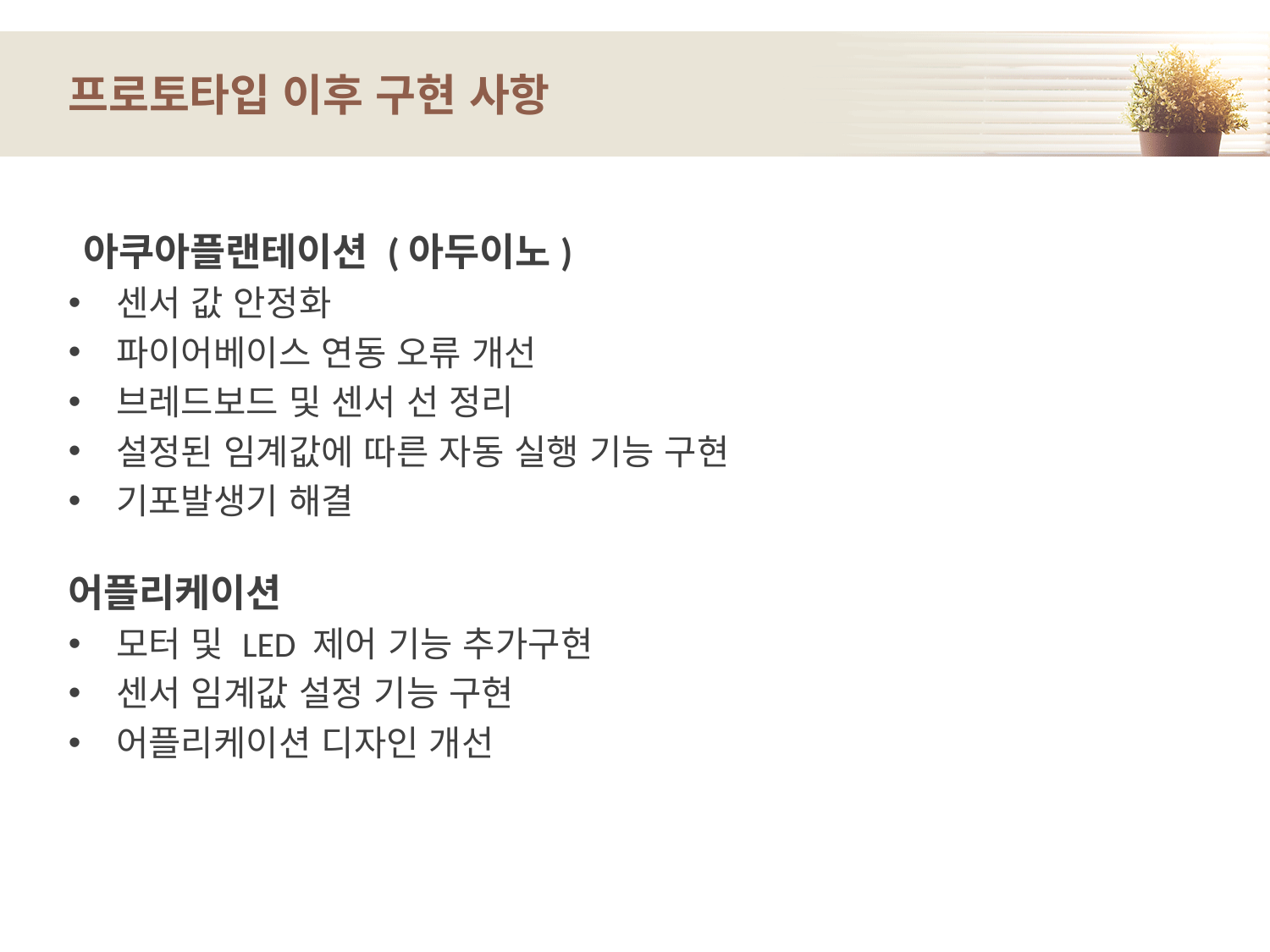

# 프로토타입 이후 구현 사항

 아쿠아플랜테이션 (아두이노)
센서 값 안정화
파이어베이스 연동 오류 개선
브레드보드 및 센서 선 정리
설정된 임계값에 따른 자동 실행 기능 구현
기포발생기 해결

어플리케이션
모터 및 LED 제어 기능 추가구현
센서 임계값 설정 기능 구현
어플리케이션 디자인 개선